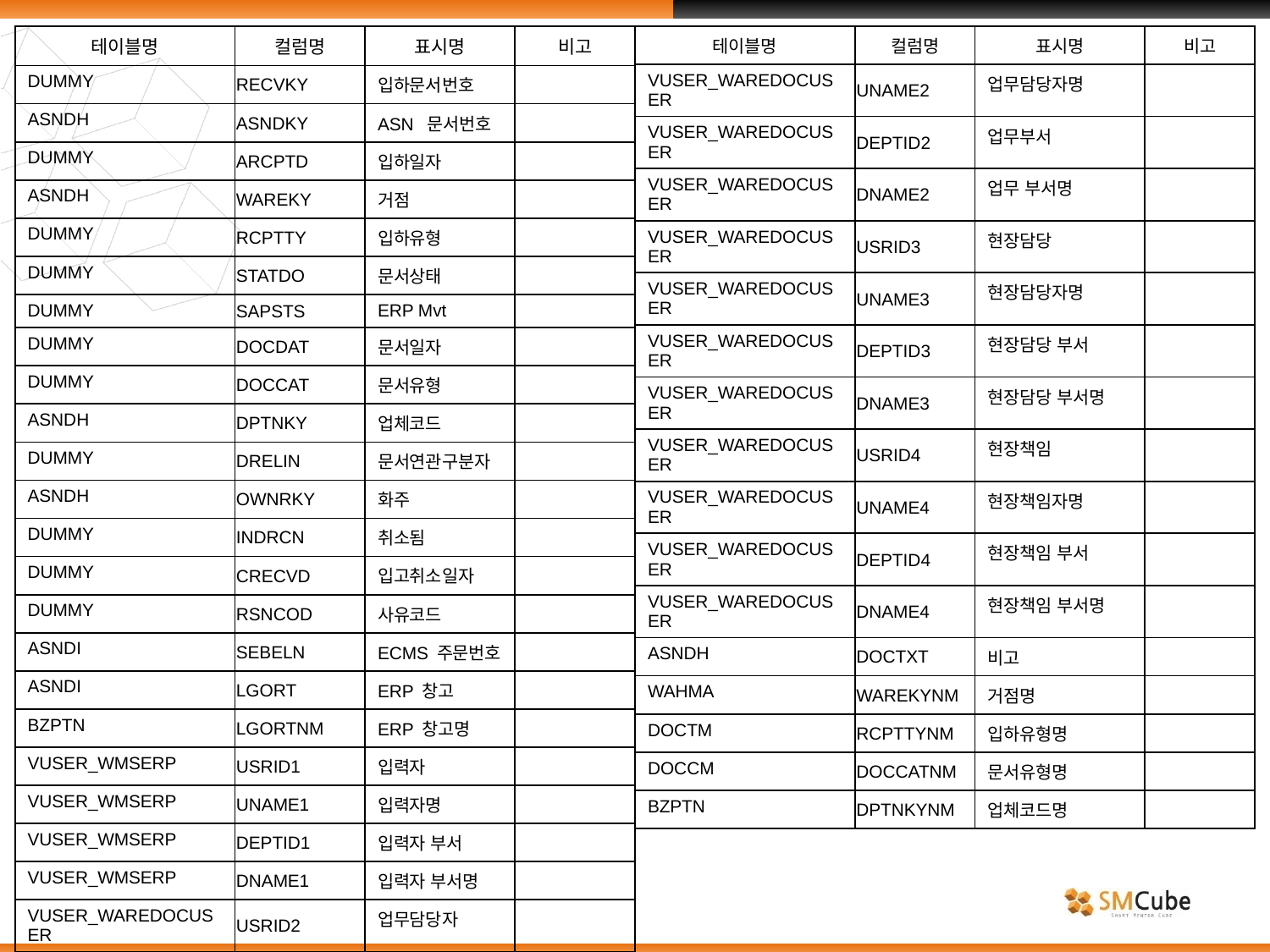

| 테이블명 | 컬럼명 | 표시명 | 비고 |
| --- | --- | --- | --- |
| DUMMY | RECVKY | 입하문서번호 |  |
| ASNDH | ASNDKY | ASN 문서번호 |  |
| DUMMY | ARCPTD | 입하일자 |  |
| ASNDH | WAREKY | 거점 |  |
| DUMMY | RCPTTY | 입하유형 |  |
| DUMMY | STATDO | 문서상태 |  |
| DUMMY | SAPSTS | ERP Mvt |  |
| DUMMY | DOCDAT | 문서일자 |  |
| DUMMY | DOCCAT | 문서유형 |  |
| ASNDH | DPTNKY | 업체코드 |  |
| DUMMY | DRELIN | 문서연관구분자 |  |
| ASNDH | OWNRKY | 화주 |  |
| DUMMY | INDRCN | 취소됨 |  |
| DUMMY | CRECVD | 입고취소일자 |  |
| DUMMY | RSNCOD | 사유코드 |  |
| ASNDI | SEBELN | ECMS 주문번호 |  |
| ASNDI | LGORT | ERP 창고 |  |
| BZPTN | LGORTNM | ERP 창고명 |  |
| VUSER\_WMSERP | USRID1 | 입력자 |  |
| VUSER\_WMSERP | UNAME1 | 입력자명 |  |
| VUSER\_WMSERP | DEPTID1 | 입력자 부서 |  |
| VUSER\_WMSERP | DNAME1 | 입력자 부서명 |  |
| VUSER\_WAREDOCUSER | USRID2 | 업무담당자 |  |
| 테이블명 | 컬럼명 | 표시명 | 비고 |
| --- | --- | --- | --- |
| VUSER\_WAREDOCUSER | UNAME2 | 업무담당자명 |  |
| VUSER\_WAREDOCUSER | DEPTID2 | 업무부서 |  |
| VUSER\_WAREDOCUSER | DNAME2 | 업무 부서명 |  |
| VUSER\_WAREDOCUSER | USRID3 | 현장담당 |  |
| VUSER\_WAREDOCUSER | UNAME3 | 현장담당자명 |  |
| VUSER\_WAREDOCUSER | DEPTID3 | 현장담당 부서 |  |
| VUSER\_WAREDOCUSER | DNAME3 | 현장담당 부서명 |  |
| VUSER\_WAREDOCUSER | USRID4 | 현장책임 |  |
| VUSER\_WAREDOCUSER | UNAME4 | 현장책임자명 |  |
| VUSER\_WAREDOCUSER | DEPTID4 | 현장책임 부서 |  |
| VUSER\_WAREDOCUSER | DNAME4 | 현장책임 부서명 |  |
| ASNDH | DOCTXT | 비고 |  |
| WAHMA | WAREKYNM | 거점명 |  |
| DOCTM | RCPTTYNM | 입하유형명 |  |
| DOCCM | DOCCATNM | 문서유형명 |  |
| BZPTN | DPTNKYNM | 업체코드명 |  |